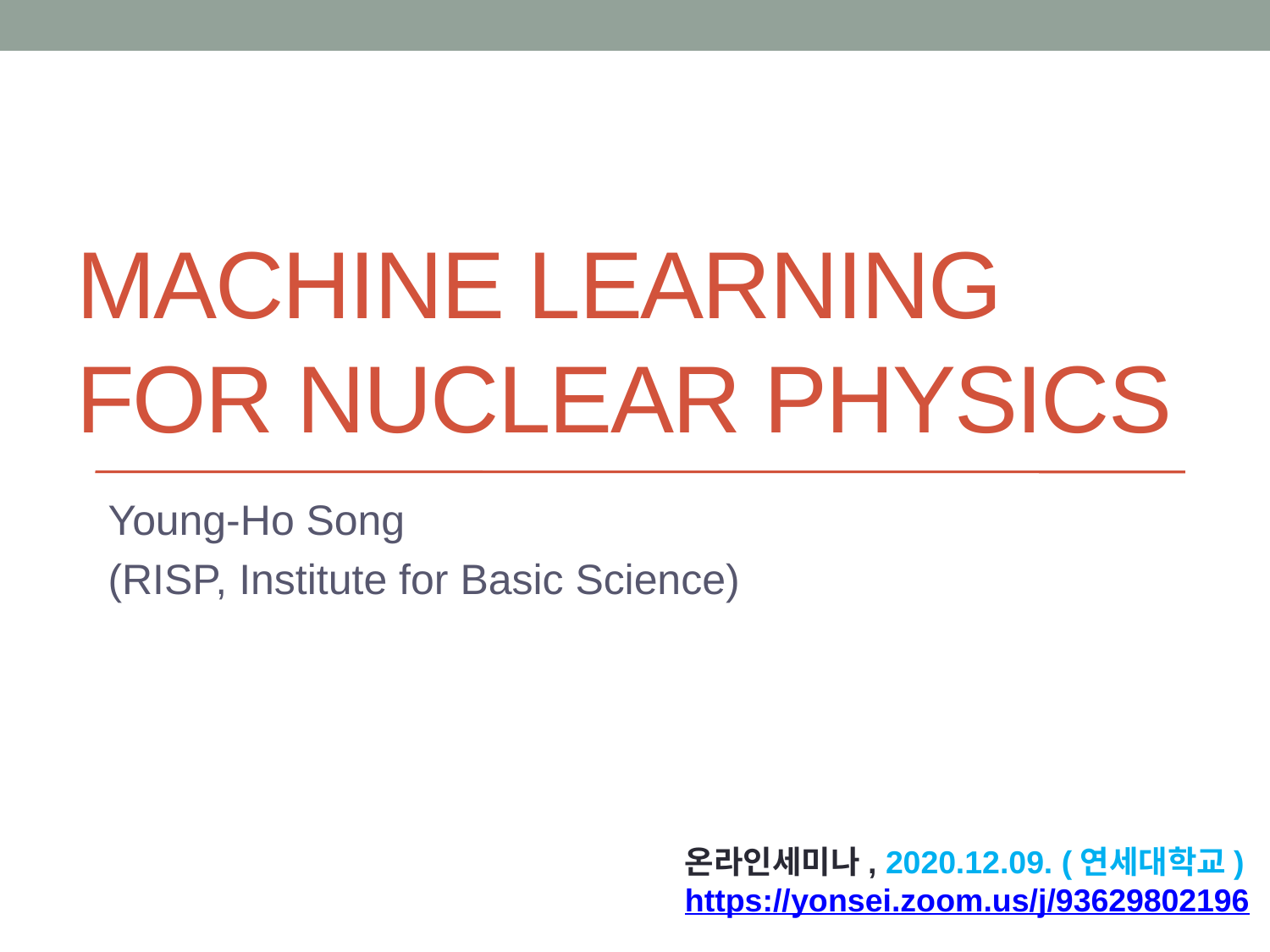

# Machine learning for nuclear physics
Young-Ho Song
(RISP, Institute for Basic Science)

온라인세미나, 2020.12.09. (연세대학교)
https://yonsei.zoom.us/j/93629802196